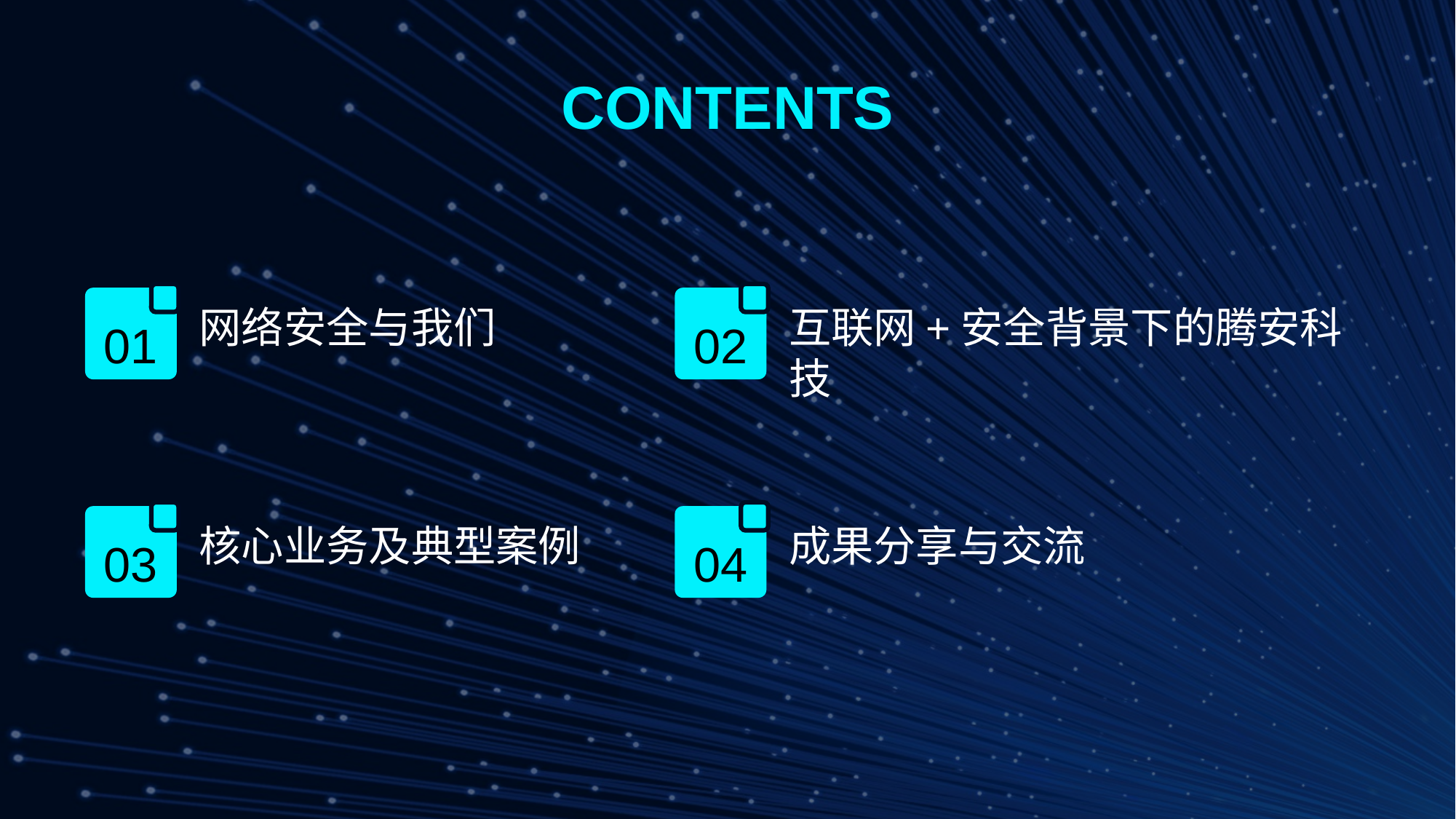

CONTENTS

01
网络安全与我们

02
互联网+安全背景下的腾安科技

03
核心业务及典型案例

04
成果分享与交流